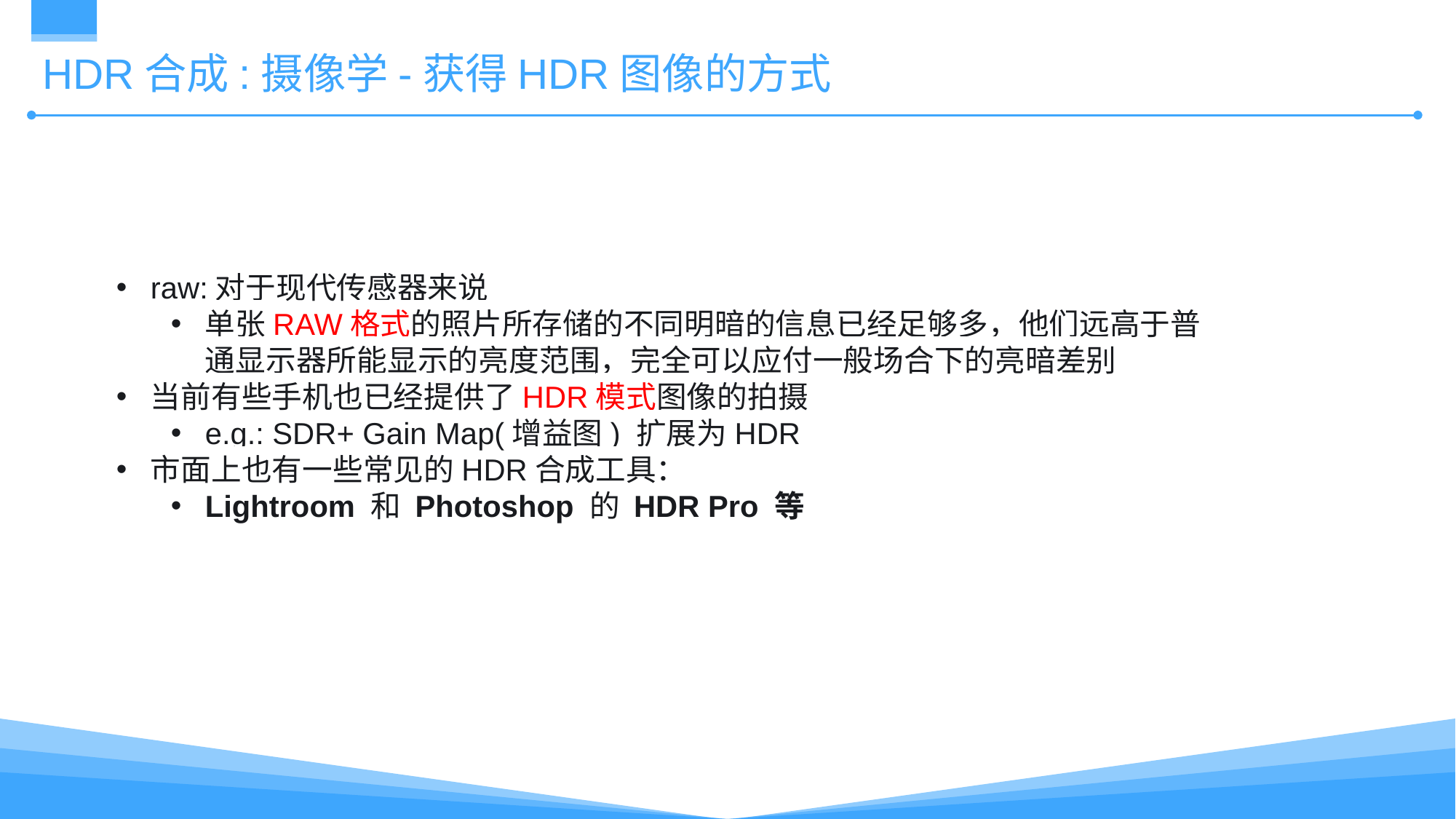

# HDR合成:摄像学-获得HDR图像的方式
raw:对于现代传感器来说
单张RAW格式的照片所存储的不同明暗的信息已经足够多，他们远高于普通显示器所能显示的亮度范围，完全可以应付一般场合下的亮暗差别
当前有些手机也已经提供了HDR模式图像的拍摄
e.g.: SDR+ Gain Map(增益图) 扩展为HDR
市面上也有一些常见的HDR合成工具：
Lightroom 和 Photoshop 的 HDR Pro 等

关键词